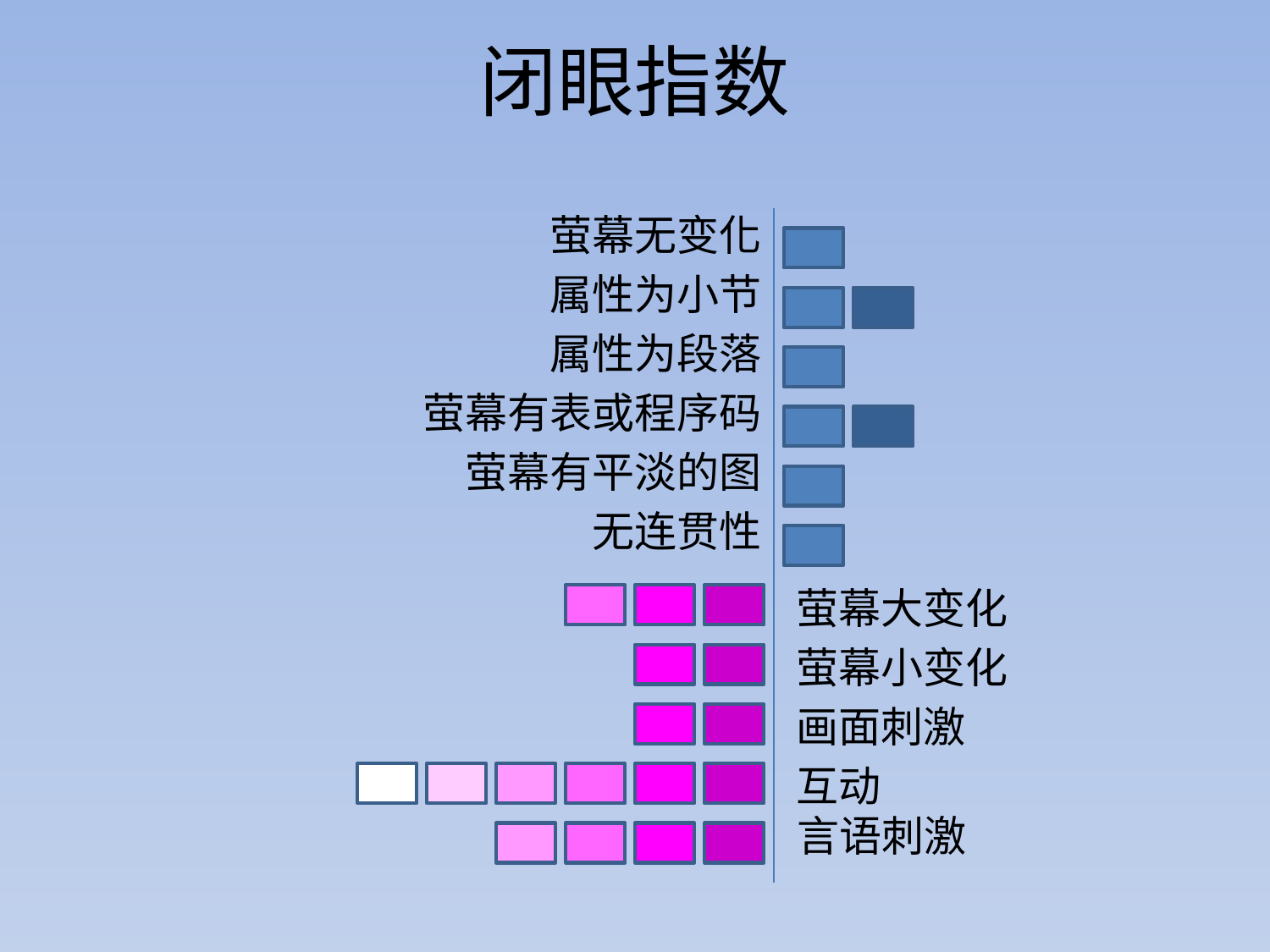

# 闭眼指数
萤幕无变化
属性为小节
属性为段落
萤幕有表或程序码
萤幕有平淡的图
无连贯性

萤幕大变化

萤幕小变化

画面刺激

互动

言语刺激